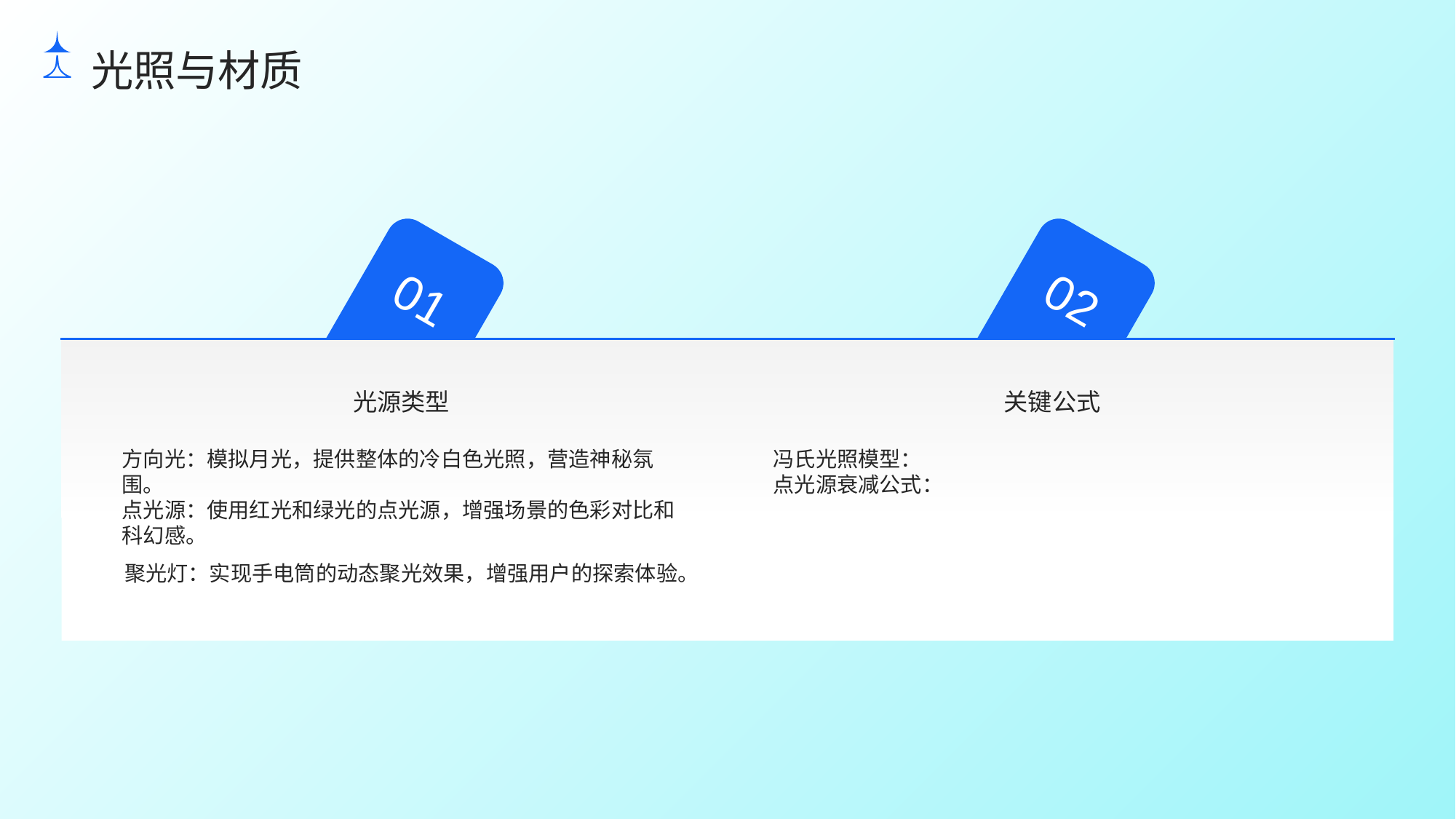

光照与材质

01
02

光源类型
关键公式
方向光：模拟月光，提供整体的冷白色光照，营造神秘氛围。
点光源：使用红光和绿光的点光源，增强场景的色彩对比和科幻感。
聚光灯：实现手电筒的动态聚光效果，增强用户的探索体验。
冯氏光照模型：
点光源衰减公式：